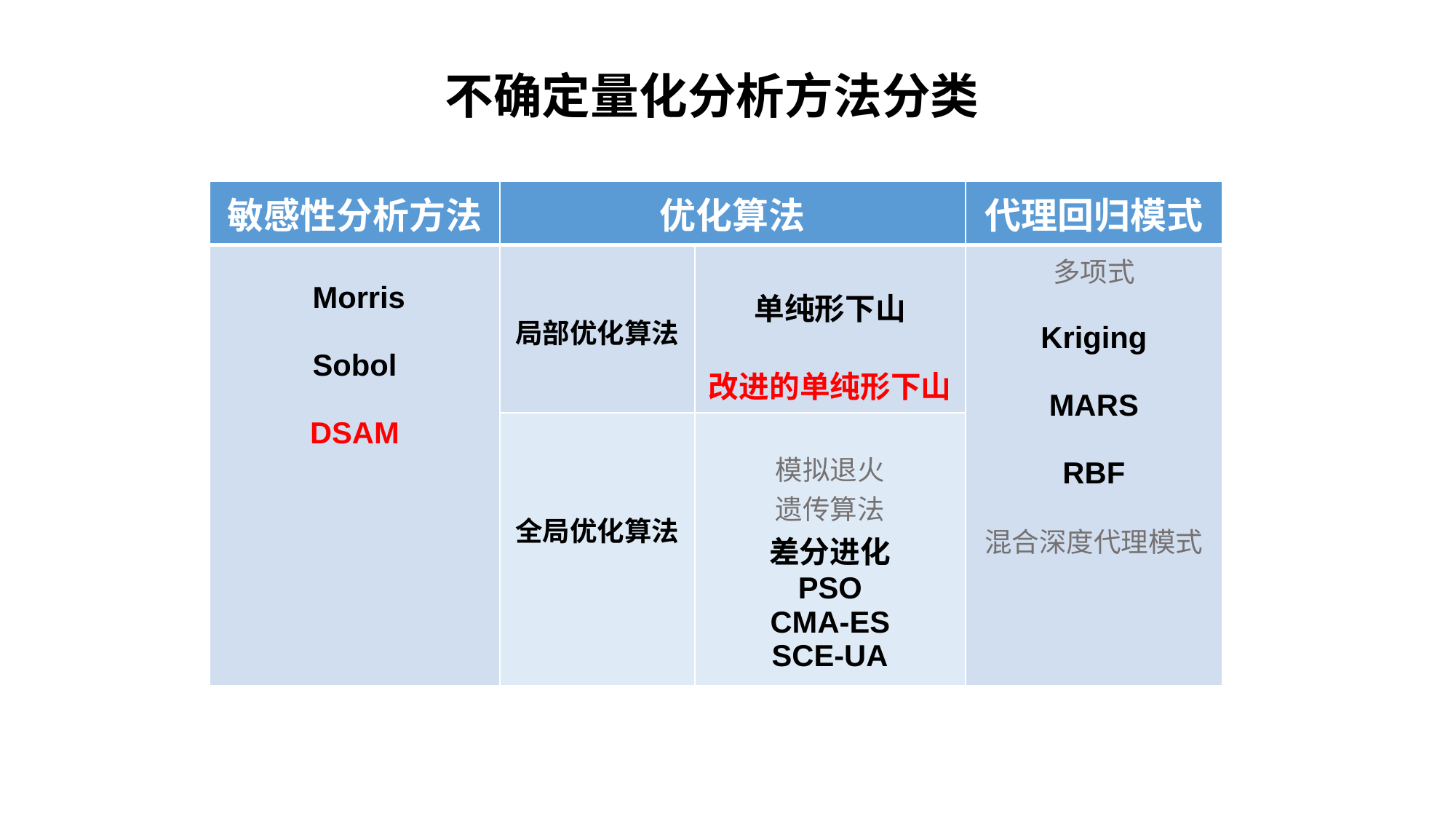

不确定量化分析⽅法分类

| 敏感性分析方法 | 优化算法 |  | 代理回归模式 |
| --- | --- | --- | --- |
| Morris Sobol DSAM | 局部优化算法 | 单纯形下山 改进的单纯形下山 | 多项式 Kriging MARS RBF 混合深度代理模式 |
|  | 全局优化算法 | 模拟退火 遗传算法 差分进化 PSO CMA-ES SCE-UA |  |